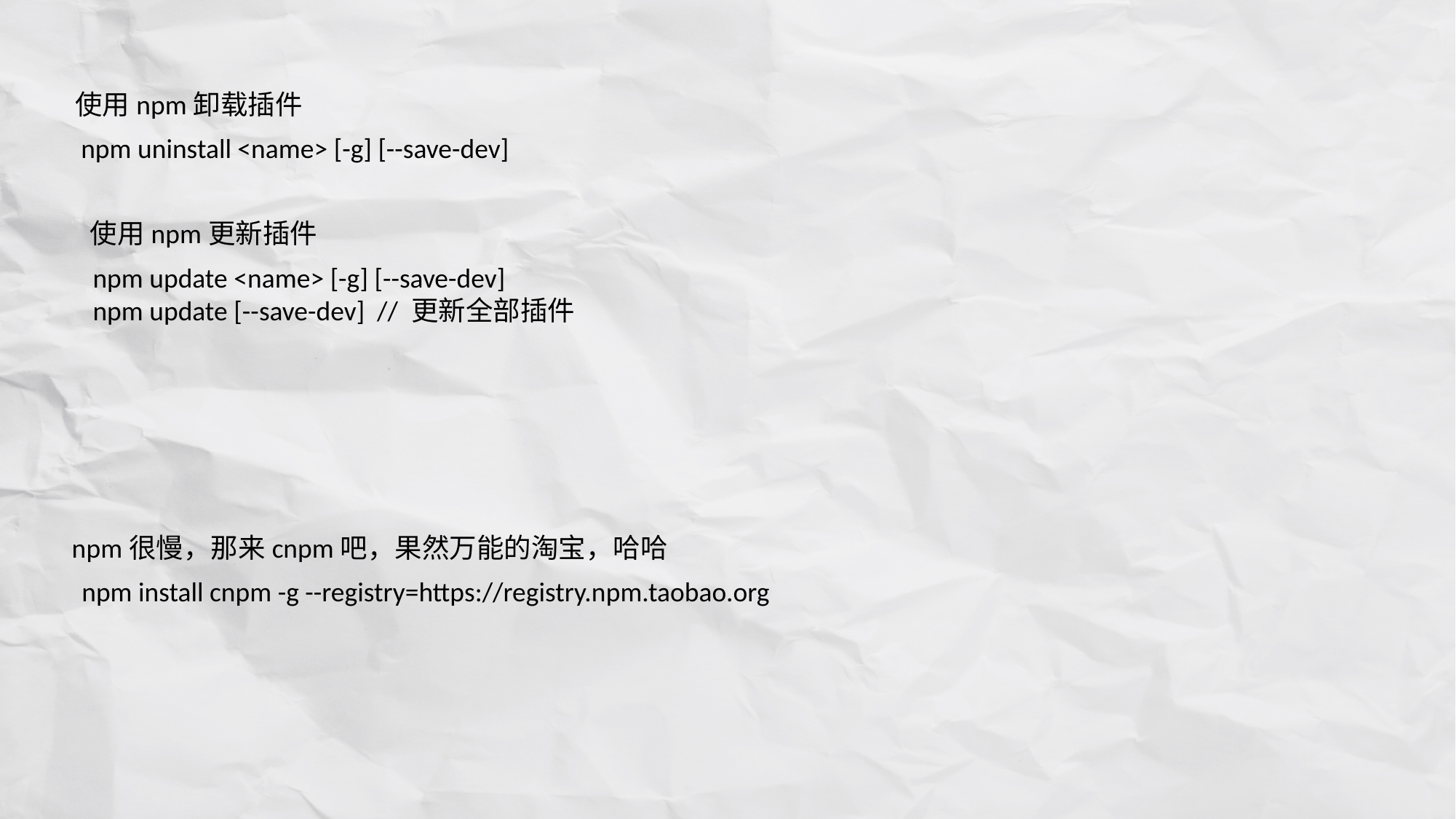

使用npm卸载插件
npm uninstall <name> [-g] [--save-dev]
使用npm更新插件
npm update <name> [-g] [--save-dev]
npm update [--save-dev]  // 更新全部插件
npm很慢，那来cnpm吧，果然万能的淘宝，哈哈
npm install cnpm -g --registry=https://registry.npm.taobao.org